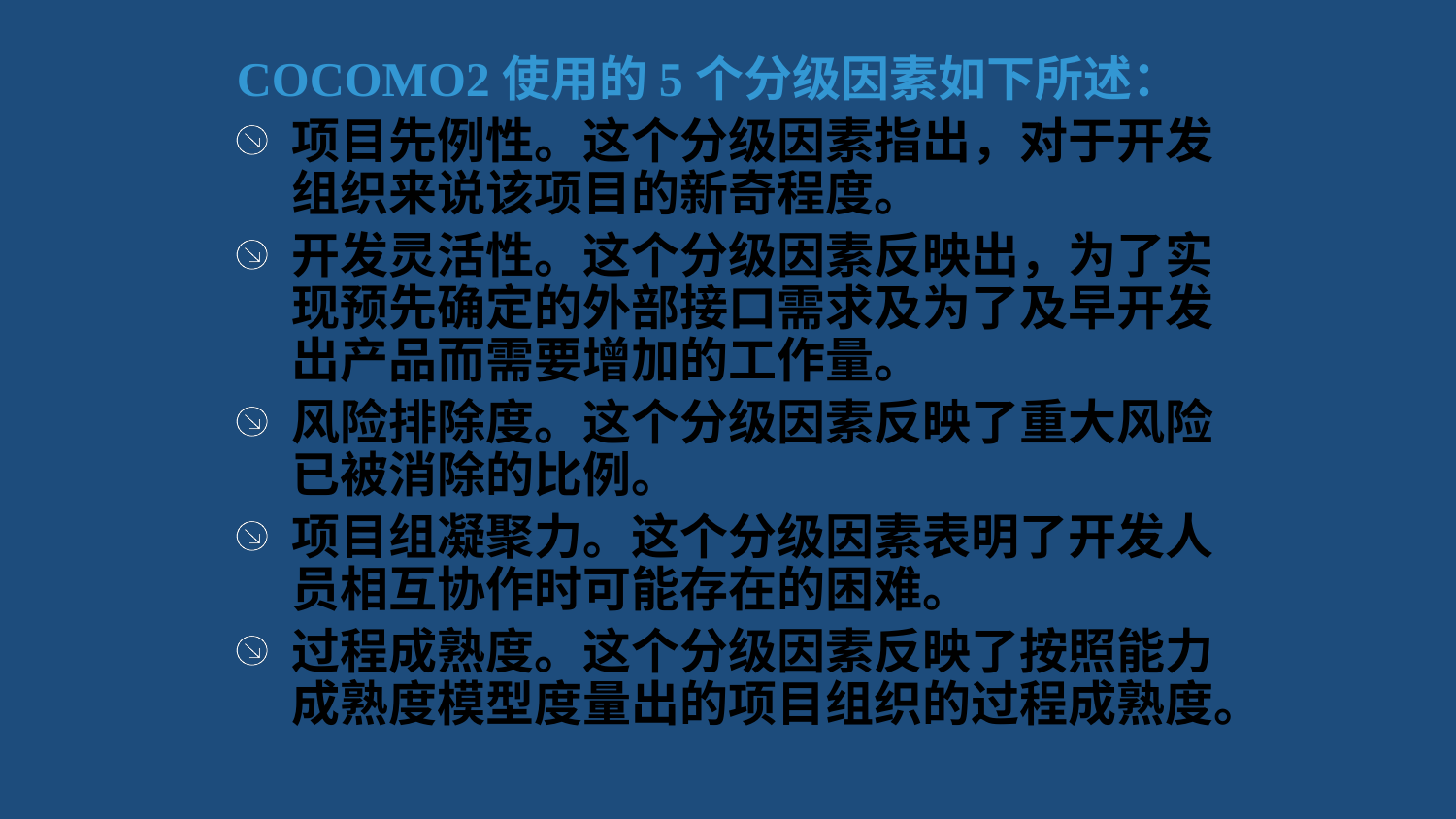

COCOMO2使用的5个分级因素如下所述：
项目先例性。这个分级因素指出，对于开发组织来说该项目的新奇程度。
开发灵活性。这个分级因素反映出，为了实现预先确定的外部接口需求及为了及早开发出产品而需要增加的工作量。
风险排除度。这个分级因素反映了重大风险已被消除的比例。
项目组凝聚力。这个分级因素表明了开发人员相互协作时可能存在的困难。
过程成熟度。这个分级因素反映了按照能力成熟度模型度量出的项目组织的过程成熟度。